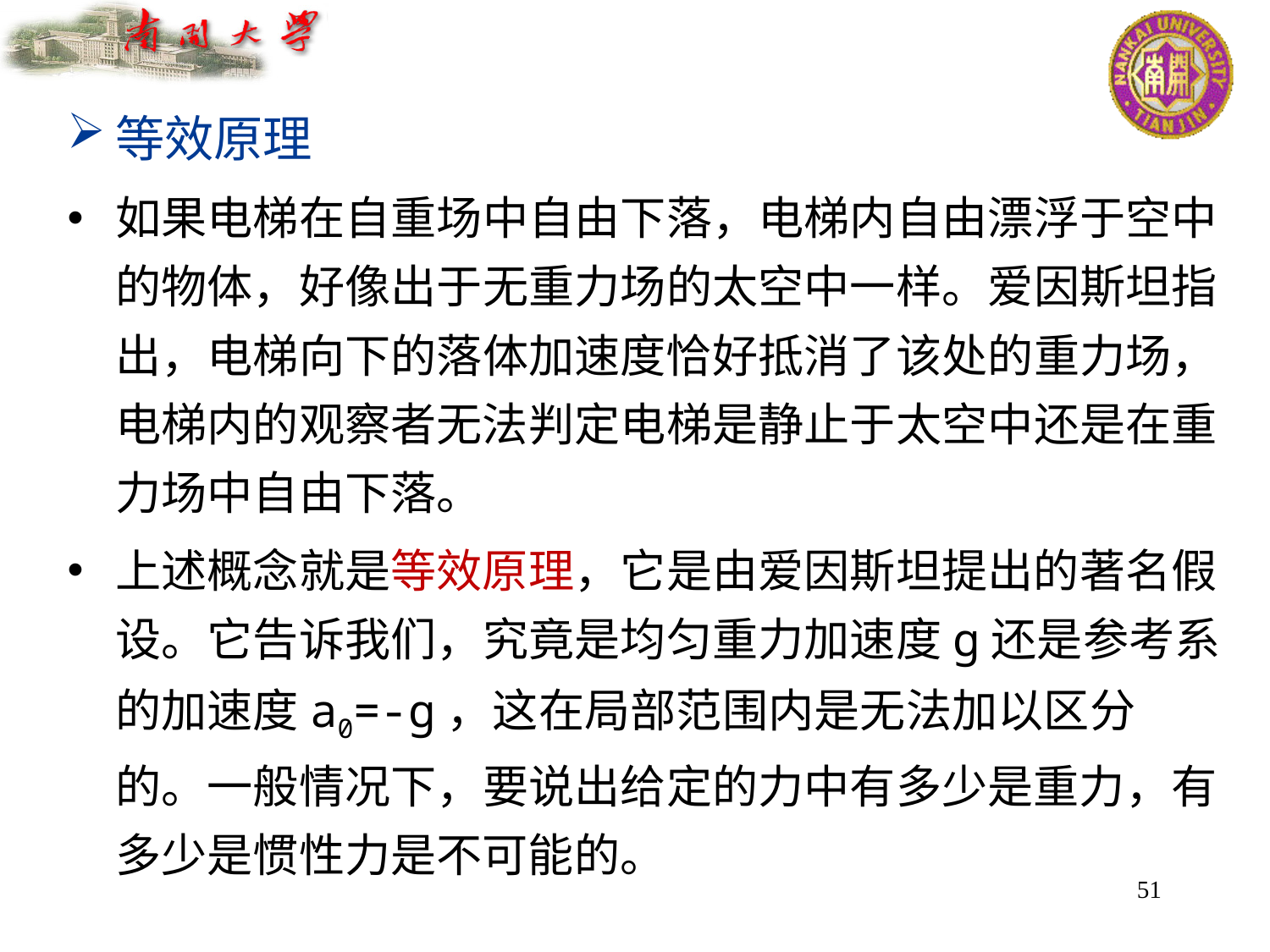

等效原理
如果电梯在自重场中自由下落，电梯内自由漂浮于空中的物体，好像出于无重力场的太空中一样。爱因斯坦指出，电梯向下的落体加速度恰好抵消了该处的重力场，电梯内的观察者无法判定电梯是静止于太空中还是在重力场中自由下落。
上述概念就是等效原理，它是由爱因斯坦提出的著名假设。它告诉我们，究竟是均匀重力加速度g还是参考系的加速度a0=-g，这在局部范围内是无法加以区分的。一般情况下，要说出给定的力中有多少是重力，有多少是惯性力是不可能的。

51